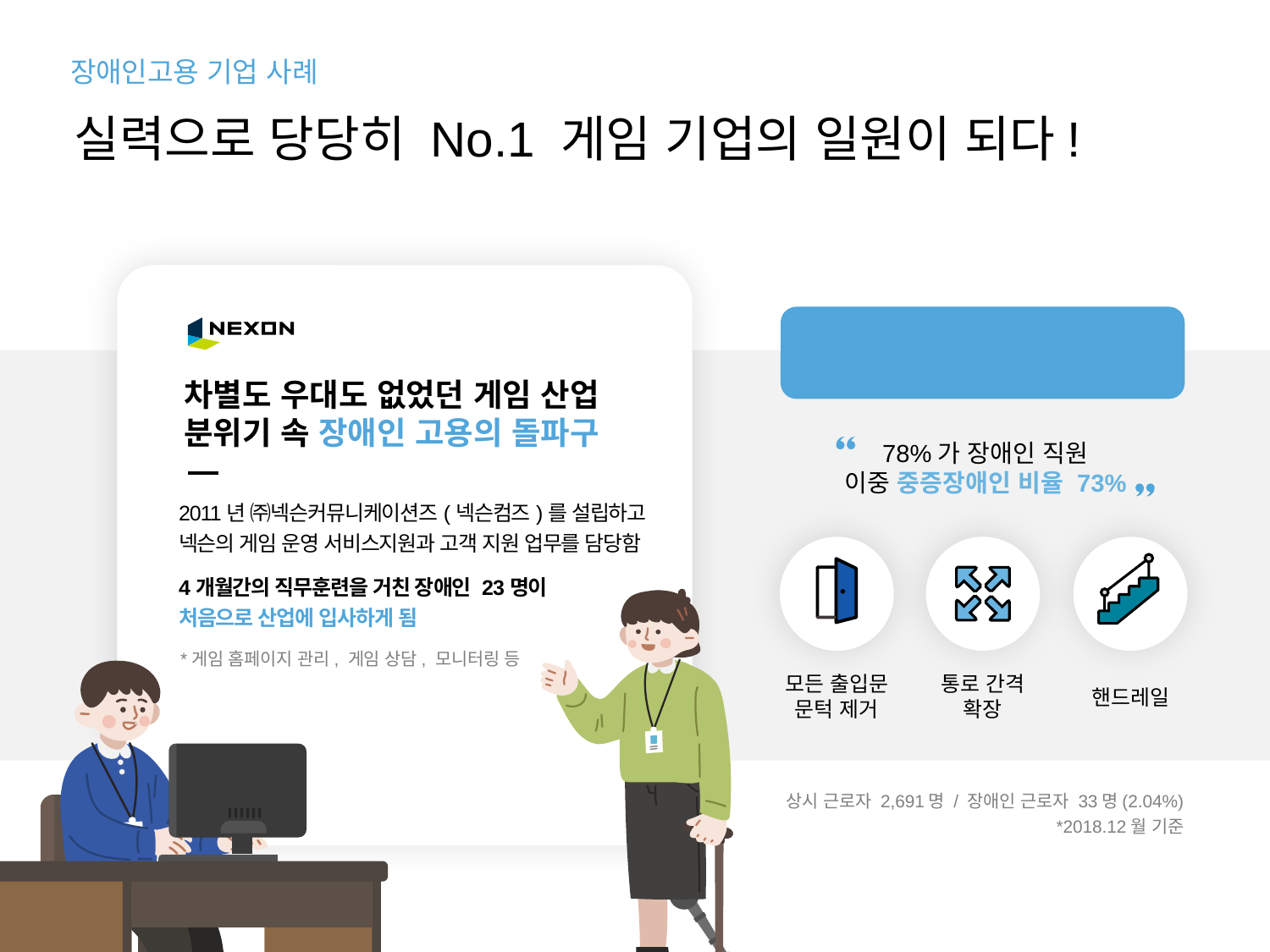

장애인고용 기업 사례
실력으로 당당히 No.1 게임 기업의 일원이 되다!

넥슨컴즈의 장애인 고용 주력부서
웹서비스 운영팀

차별도 우대도 없었던 게임 산업
분위기 속 장애인 고용의 돌파구
78%가 장애인 직원
이중 중증장애인 비율 73%

2011년 ㈜넥슨커뮤니케이션즈(넥슨컴즈)를 설립하고
넥슨의 게임 운영 서비스지원과 고객 지원 업무를 담당함

4개월간의 직무훈련을 거친 장애인 23명이
처음으로 산업에 입사하게 됨

*게임 홈페이지 관리, 게임 상담, 모니터링 등

모든 출입문
문턱 제거
통로 간격
확장
핸드레일
상시 근로자 2,691명 / 장애인 근로자 33명(2.04%)
*2018.12월 기준